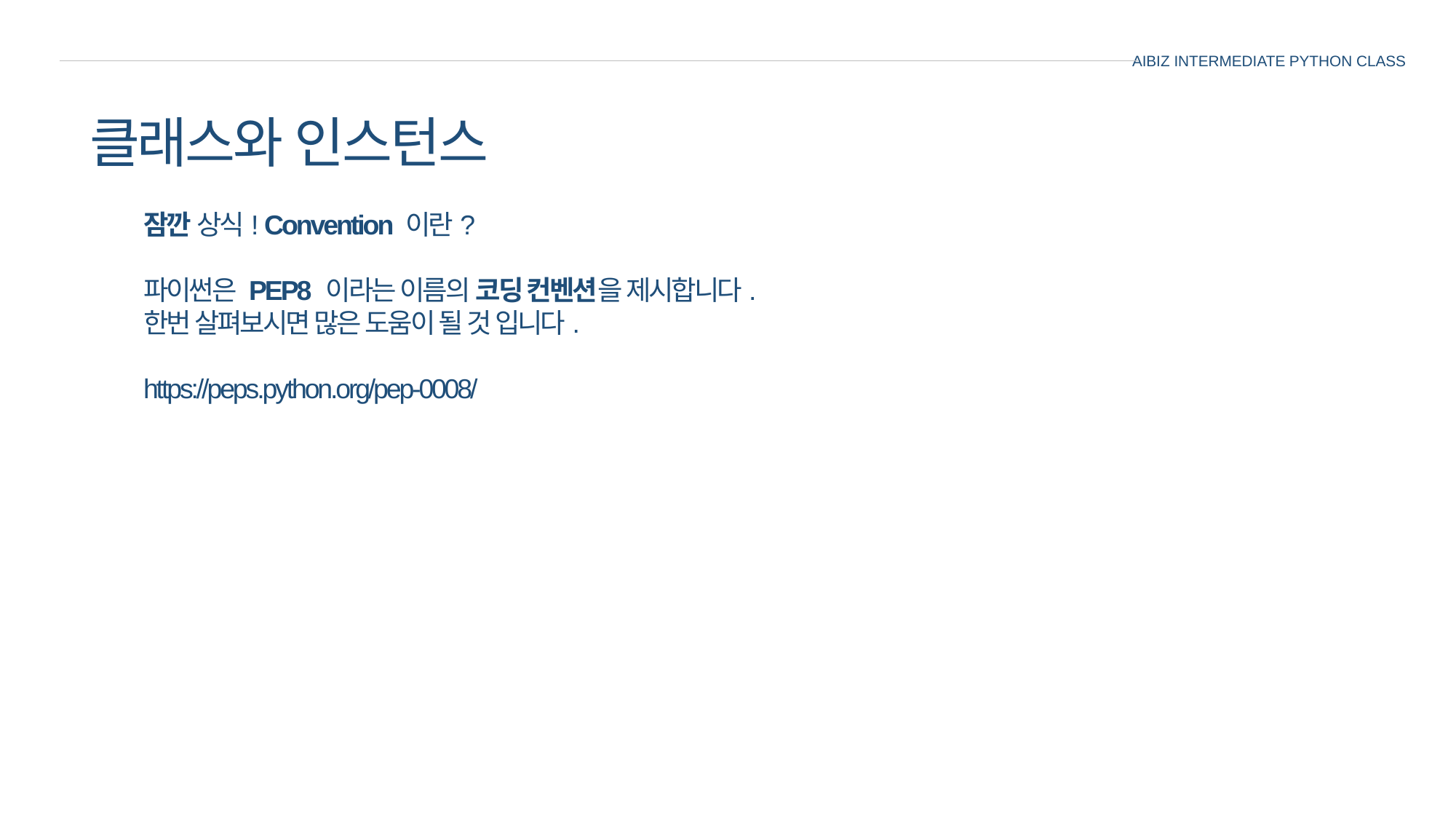

AIBIZ INTERMEDIATE PYTHON CLASS
클래스와 인스턴스
잠깐 상식! Convention 이란?

파이썬은 PEP8 이라는 이름의 코딩 컨벤션을 제시합니다.
한번 살펴보시면 많은 도움이 될 것 입니다.

https://peps.python.org/pep-0008/